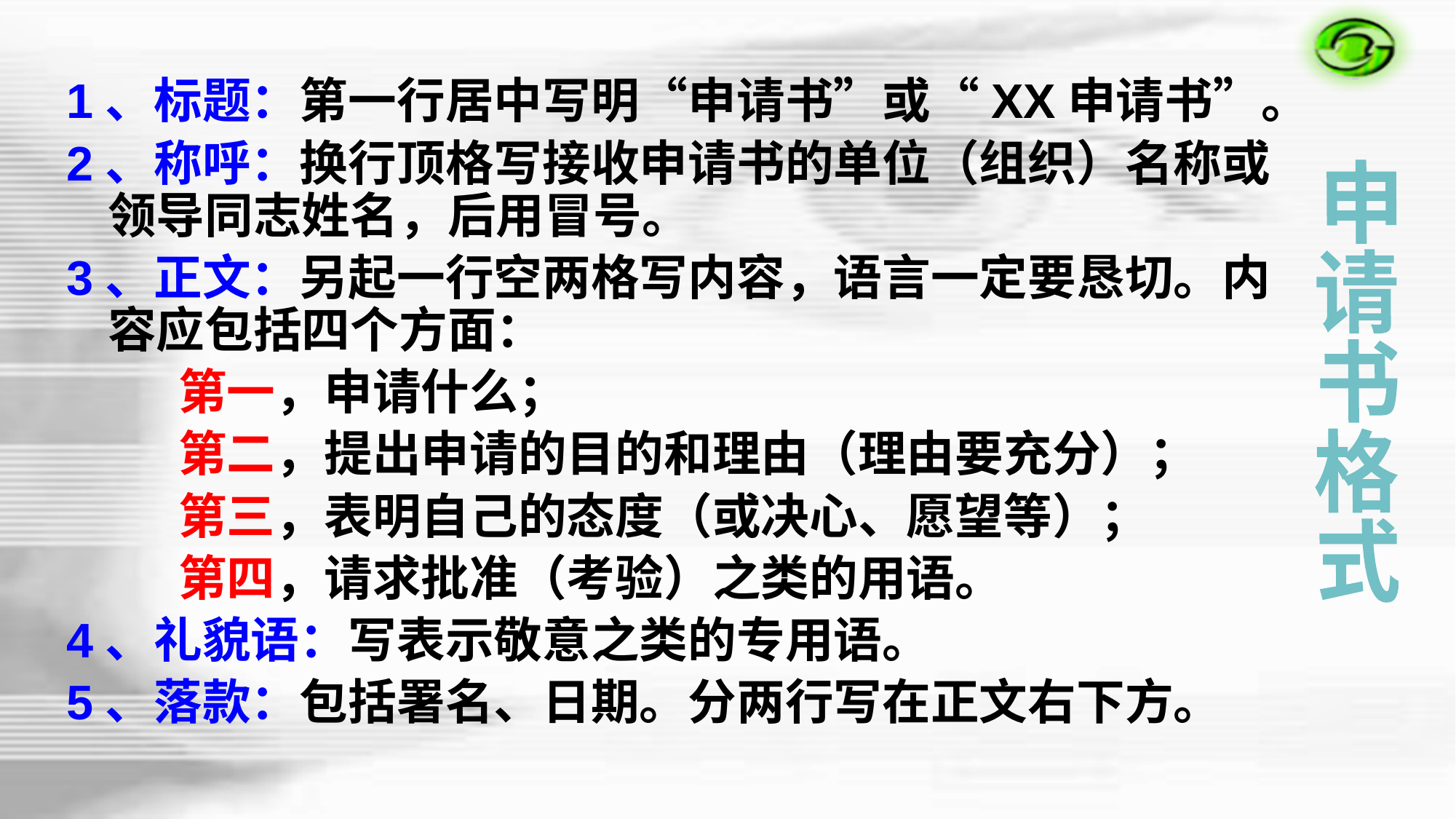

1、标题：第一行居中写明“申请书”或“XX申请书”。
2、称呼：换行顶格写接收申请书的单位（组织）名称或领导同志姓名，后用冒号。
3、正文：另起一行空两格写内容，语言一定要恳切。内容应包括四个方面：
         第一，申请什么；
         第二，提出申请的目的和理由（理由要充分）；
         第三，表明自己的态度（或决心、愿望等）；
         第四，请求批准（考验）之类的用语。
4、礼貌语：写表示敬意之类的专用语。
5、落款：包括署名、日期。分两行写在正文右下方。
申
请
书
格
式